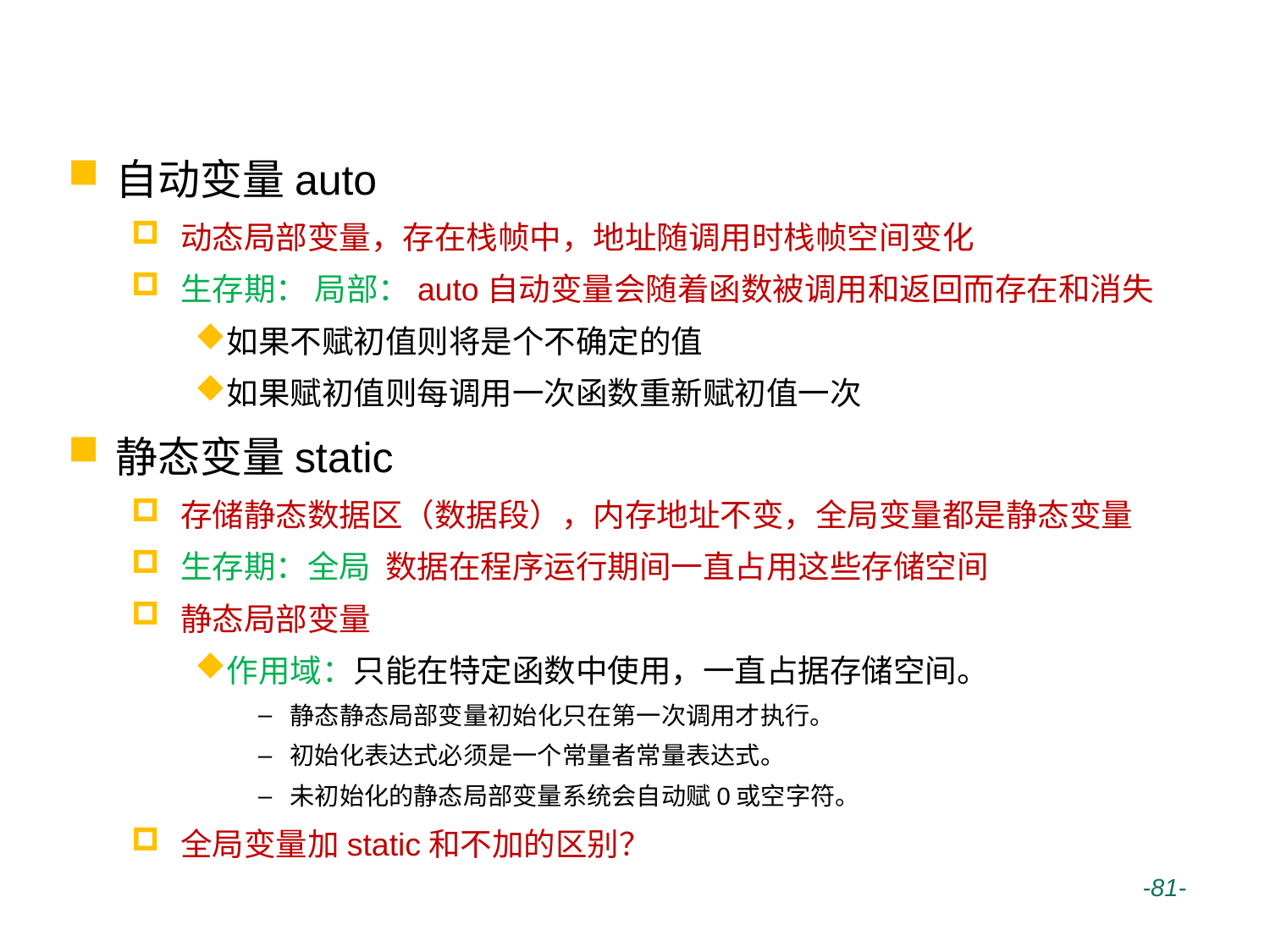

# 变量作用域与生存期
自动变量auto
动态局部变量，存在栈帧中，地址随调用时栈帧空间变化
生存期： 局部：auto自动变量会随着函数被调用和返回而存在和消失
如果不赋初值则将是个不确定的值
如果赋初值则每调用一次函数重新赋初值一次
静态变量static
存储静态数据区（数据段），内存地址不变，全局变量都是静态变量
生存期：全局  数据在程序运行期间一直占用这些存储空间
静态局部变量
作用域：只能在特定函数中使用，一直占据存储空间。
静态静态局部变量初始化只在第一次调用才执行。
初始化表达式必须是一个常量者常量表达式。
未初始化的静态局部变量系统会自动赋0或空字符。
全局变量加static和不加的区别？

 -81-